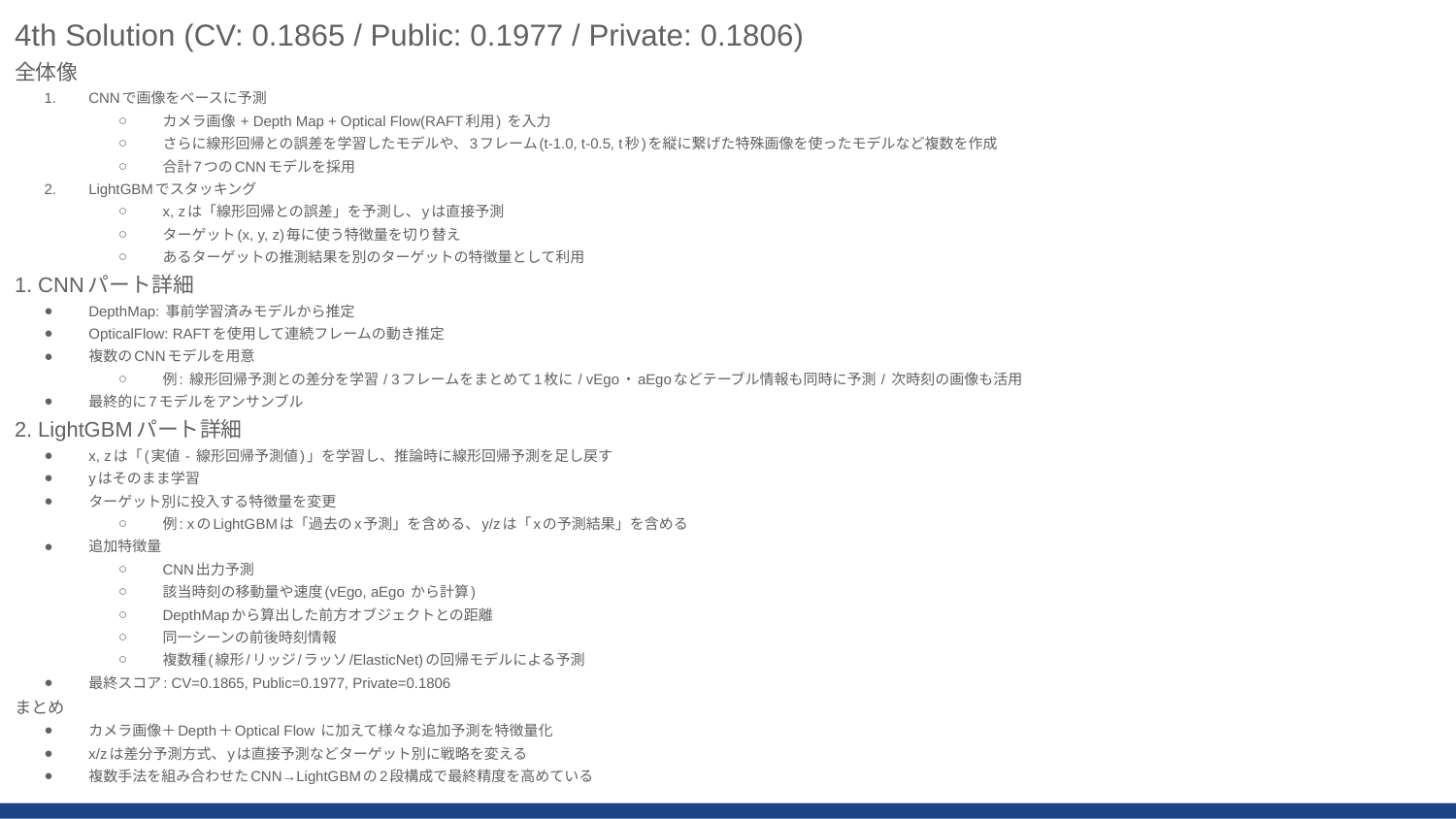

4th Solution (CV: 0.1865 / Public: 0.1977 / Private: 0.1806)
全体像
CNNで画像をベースに予測
カメラ画像 + Depth Map + Optical Flow(RAFT利用) を入力
さらに線形回帰との誤差を学習したモデルや、3フレーム(t-1.0, t-0.5, t秒)を縦に繋げた特殊画像を使ったモデルなど複数を作成
合計7つのCNNモデルを採用
LightGBMでスタッキング
x, zは「線形回帰との誤差」を予測し、yは直接予測
ターゲット(x, y, z)毎に使う特徴量を切り替え
あるターゲットの推測結果を別のターゲットの特徴量として利用
1. CNNパート詳細
DepthMap: 事前学習済みモデルから推定
OpticalFlow: RAFTを使用して連続フレームの動き推定
複数のCNNモデルを用意
例: 線形回帰予測との差分を学習 / 3フレームをまとめて1枚に / vEgo・aEgoなどテーブル情報も同時に予測 / 次時刻の画像も活用
最終的に7モデルをアンサンブル
2. LightGBMパート詳細
x, zは「(実値 - 線形回帰予測値)」を学習し、推論時に線形回帰予測を足し戻す
yはそのまま学習
ターゲット別に投入する特徴量を変更
例: xのLightGBMは「過去のx予測」を含める、y/zは「xの予測結果」を含める
追加特徴量
CNN出力予測
該当時刻の移動量や速度(vEgo, aEgo から計算)
DepthMapから算出した前方オブジェクトとの距離
同一シーンの前後時刻情報
複数種(線形/リッジ/ラッソ/ElasticNet)の回帰モデルによる予測
最終スコア: CV=0.1865, Public=0.1977, Private=0.1806
まとめ
カメラ画像＋Depth＋Optical Flow に加えて様々な追加予測を特徴量化
x/zは差分予測方式、yは直接予測などターゲット別に戦略を変える
複数手法を組み合わせたCNN→LightGBMの2段構成で最終精度を高めている